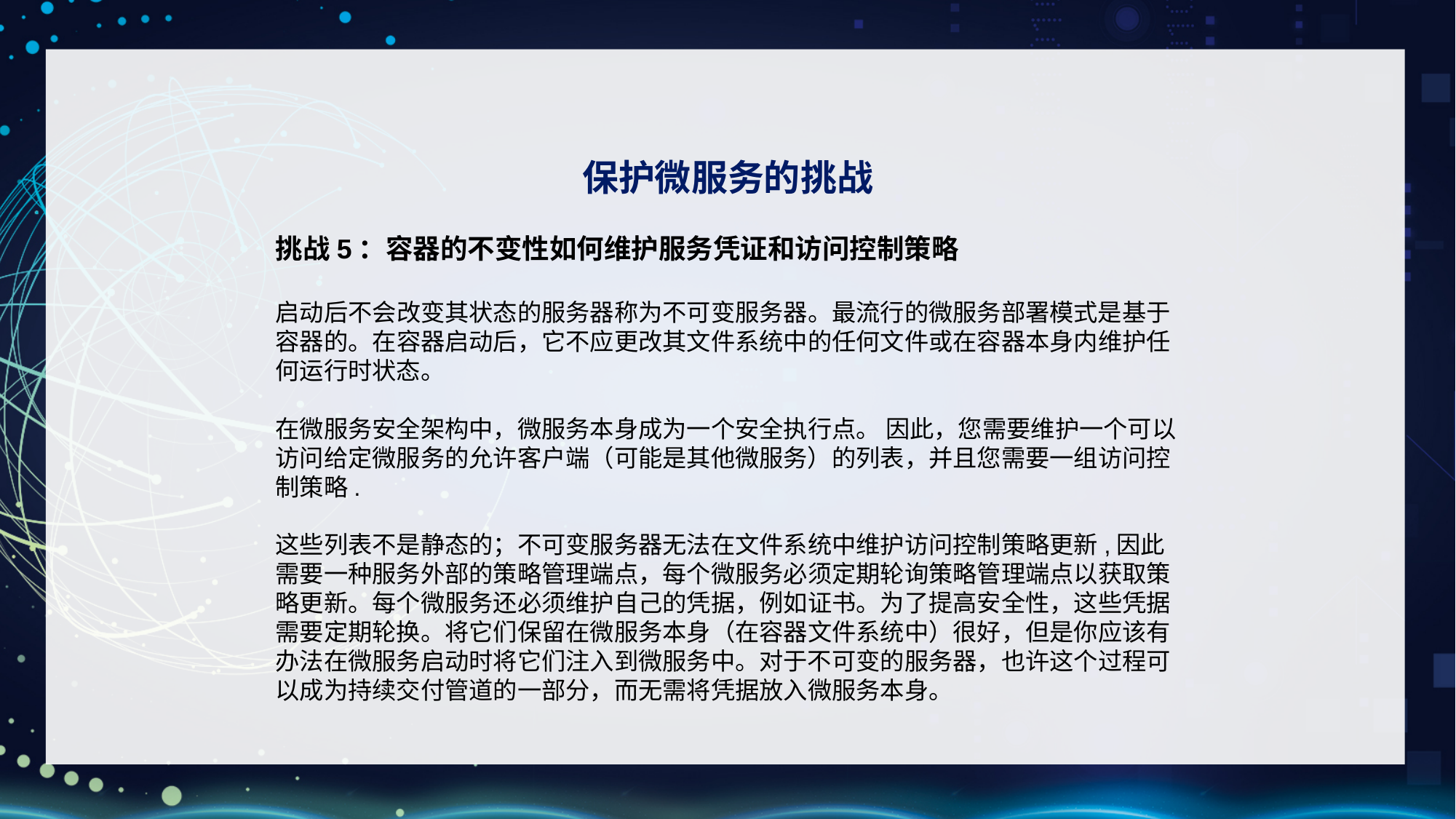

保护微服务的挑战
挑战5：容器的不变性如何维护服务凭证和访问控制策略

启动后不会改变其状态的服务器称为不可变服务器。最流行的微服务部署模式是基于容器的。在容器启动后，它不应更改其文件系统中的任何文件或在容器本身内维护任何运行时状态。

在微服务安全架构中，微服务本身成为一个安全执行点。 因此，您需要维护一个可以访问给定微服务的允许客户端（可能是其他微服务）的列表，并且您需要一组访问控制策略.

这些列表不是静态的；不可变服务器无法在文件系统中维护访问控制策略更新,因此需要一种服务外部的策略管理端点，每个微服务必须定期轮询策略管理端点以获取策略更新。每个微服务还必须维护自己的凭据，例如证书。为了提高安全性，这些凭据需要定期轮换。将它们保留在微服务本身（在容器文件系统中）很好，但是你应该有办法在微服务启动时将它们注入到微服务中。对于不可变的服务器，也许这个过程可以成为持续交付管道的一部分，而无需将凭据放入微服务本身。